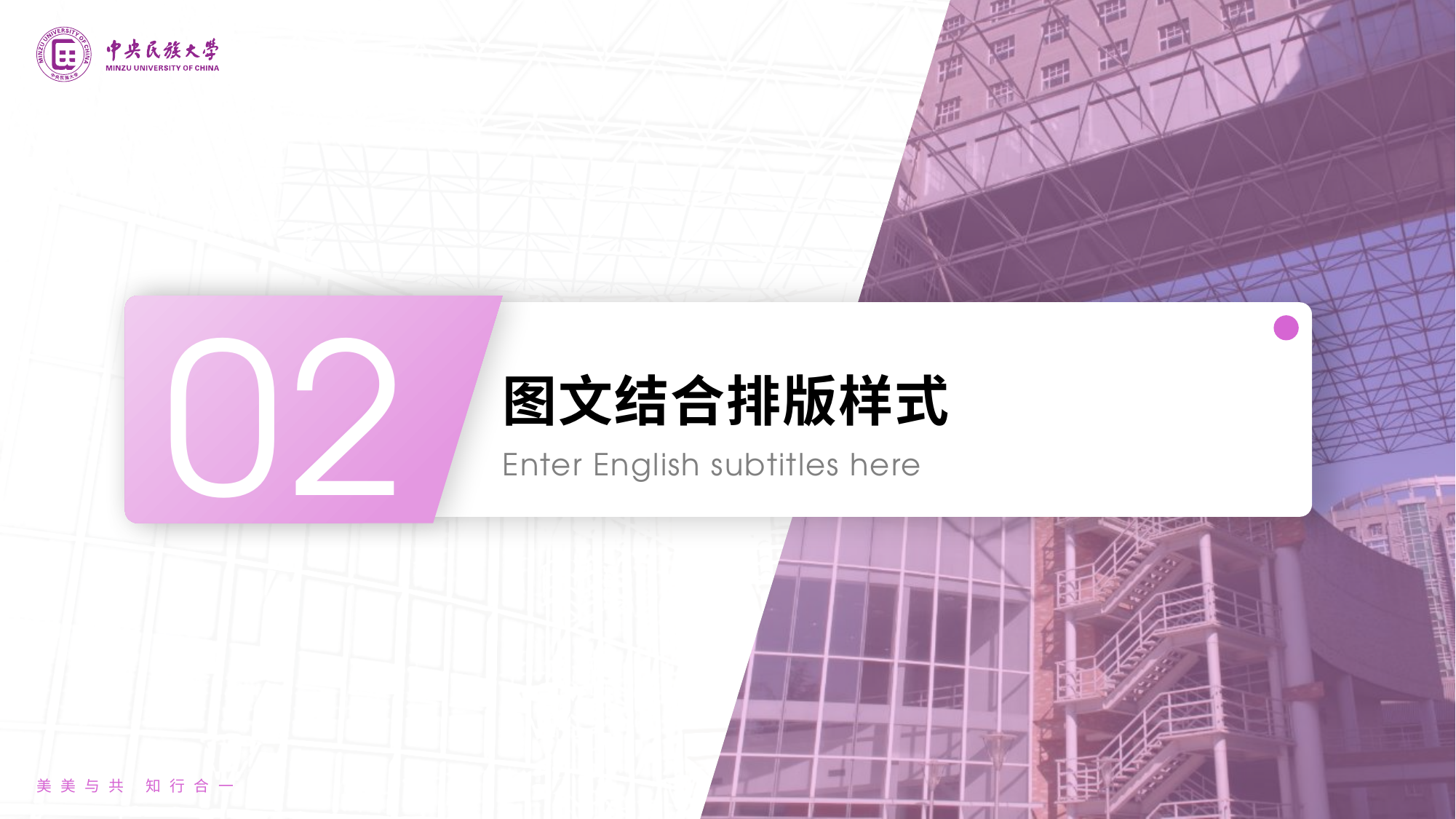

02
# 图文结合排版样式
Enter English subtitles here
美美与共 知行合一